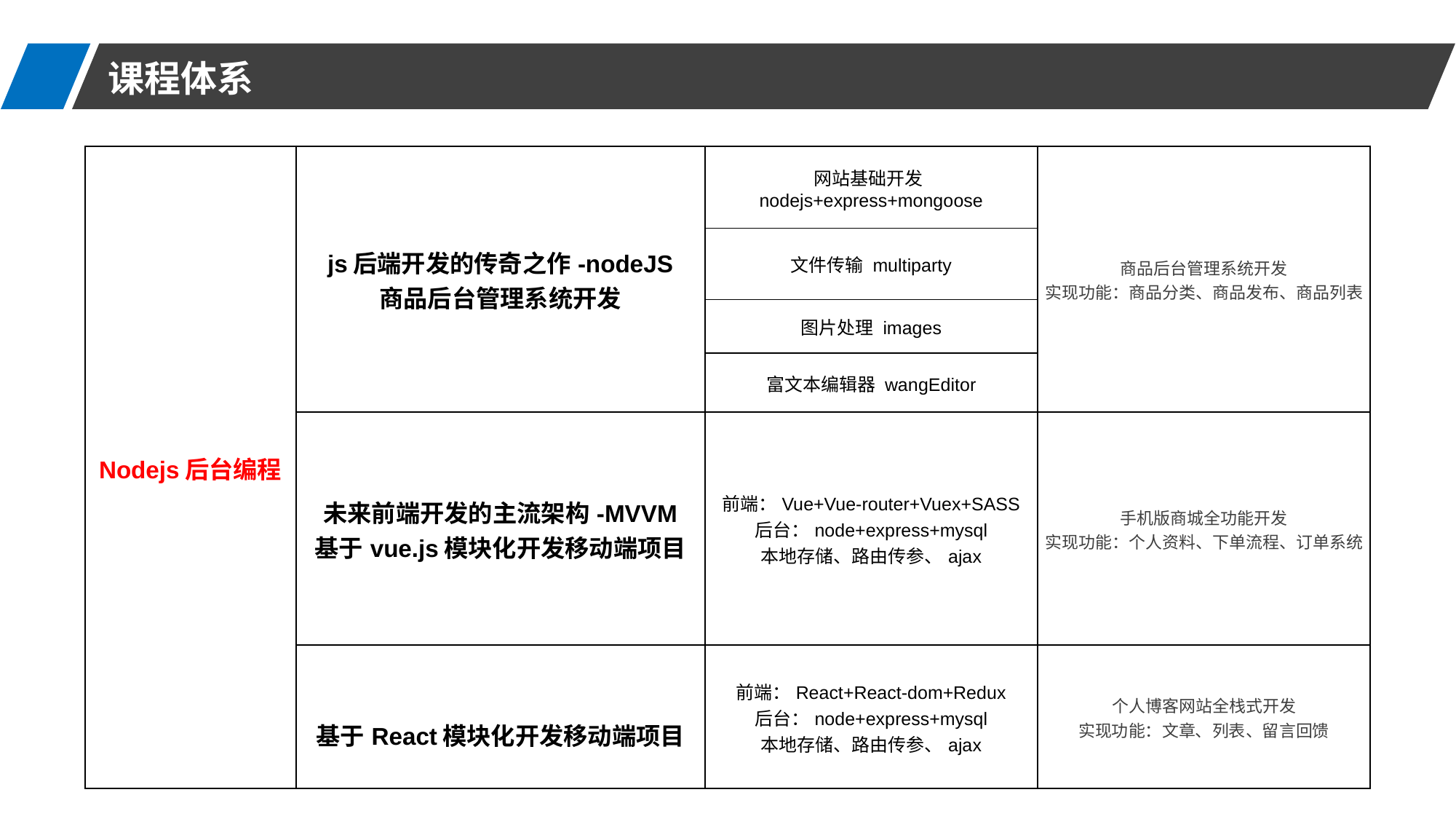

课程体系
| Nodejs后台编程 | js后端开发的传奇之作-nodeJS 商品后台管理系统开发 | 网站基础开发nodejs+express+mongoose | 商品后台管理系统开发 实现功能：商品分类、商品发布、商品列表 |
| --- | --- | --- | --- |
|  |  | 文件传输 multiparty |  |
|  |  | 图片处理 images |  |
|  |  | 富文本编辑器 wangEditor |  |
|  | 未来前端开发的主流架构-MVVM 基于vue.js模块化开发移动端项目 | 前端：Vue+Vue-router+Vuex+SASS 后台：node+express+mysql 本地存储、路由传参、ajax | 手机版商城全功能开发 实现功能：个人资料、下单流程、订单系统 |
|  | 基于React模块化开发移动端项目 | 前端：React+React-dom+Redux 后台：node+express+mysql 本地存储、路由传参、ajax | 个人博客网站全栈式开发 实现功能：文章、列表、留言回馈 |